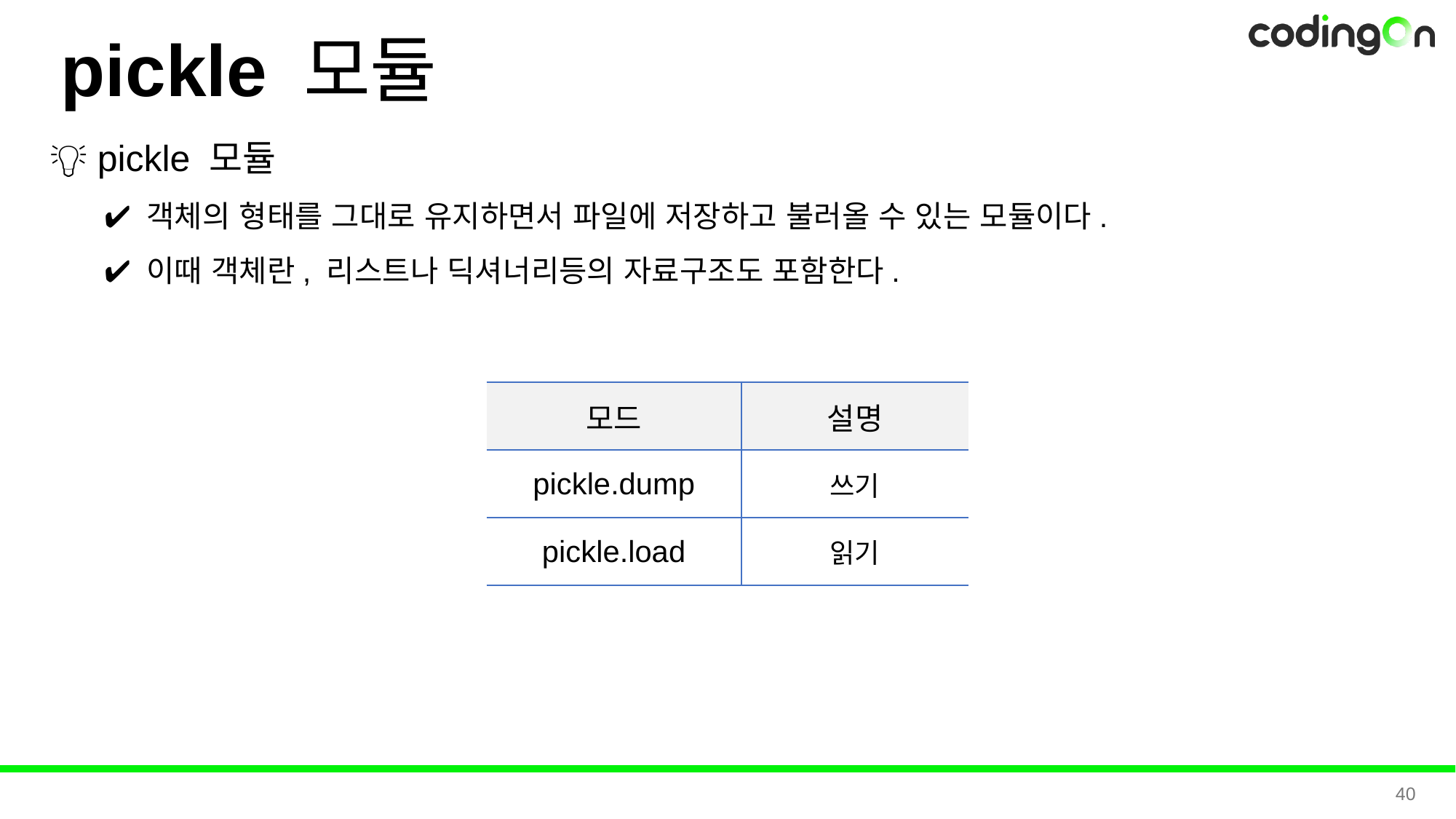

pickle 모듈
💡 pickle 모듈
✔️ 객체의 형태를 그대로 유지하면서 파일에 저장하고 불러올 수 있는 모듈이다.
✔️ 이때 객체란, 리스트나 딕셔너리등의 자료구조도 포함한다.

| 모드 | 설명 |
| --- | --- |
| pickle.dump | 쓰기 |
| pickle.load | 읽기 |
40